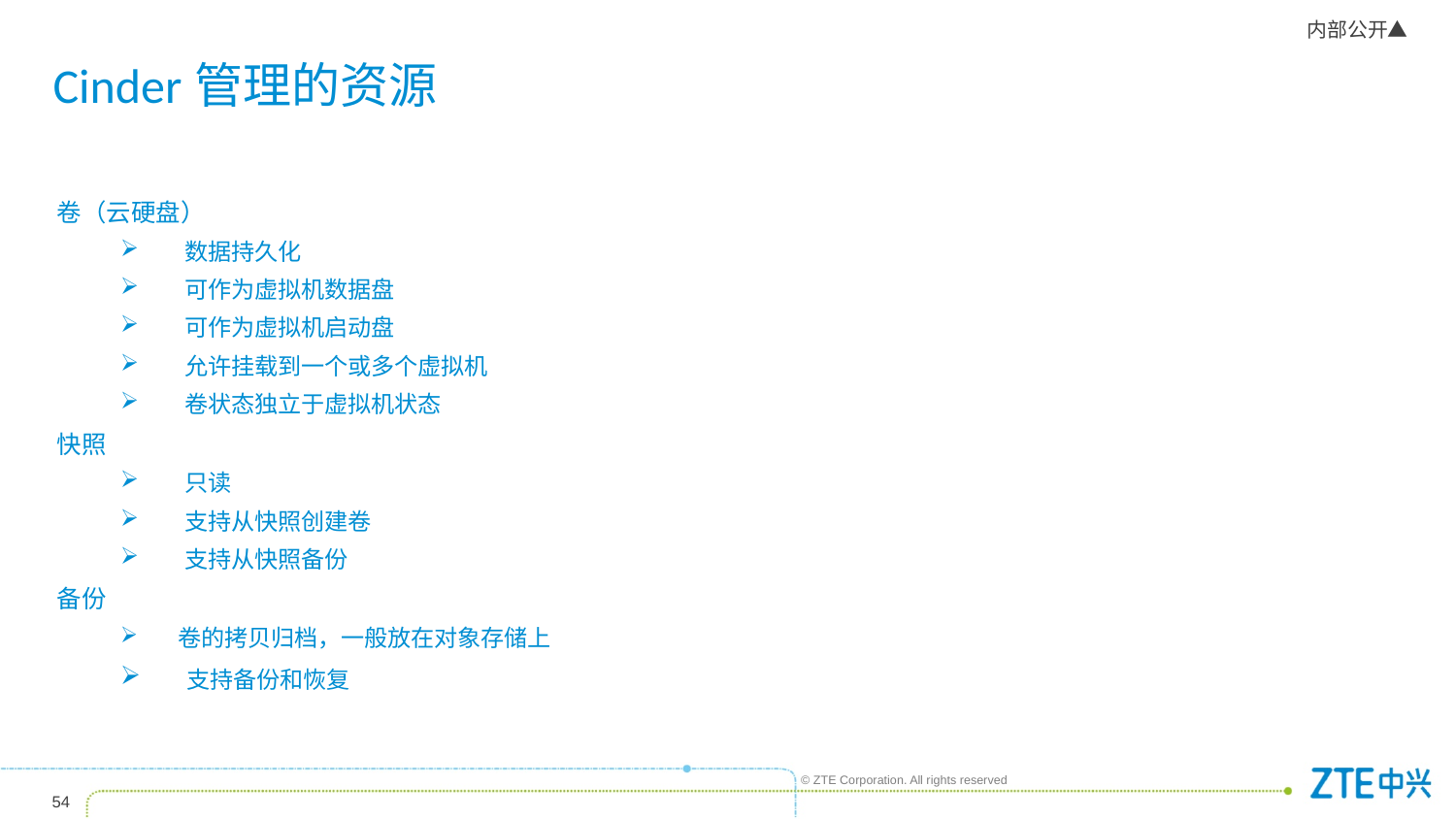

# Cinder管理的资源
卷（云硬盘）
    数据持久化
    可作为虚拟机数据盘
    可作为虚拟机启动盘
    允许挂载到一个或多个虚拟机
    卷状态独立于虚拟机状态
快照
    只读
    支持从快照创建卷
    支持从快照备份
备份
   卷的拷贝归档，一般放在对象存储上
    支持备份和恢复